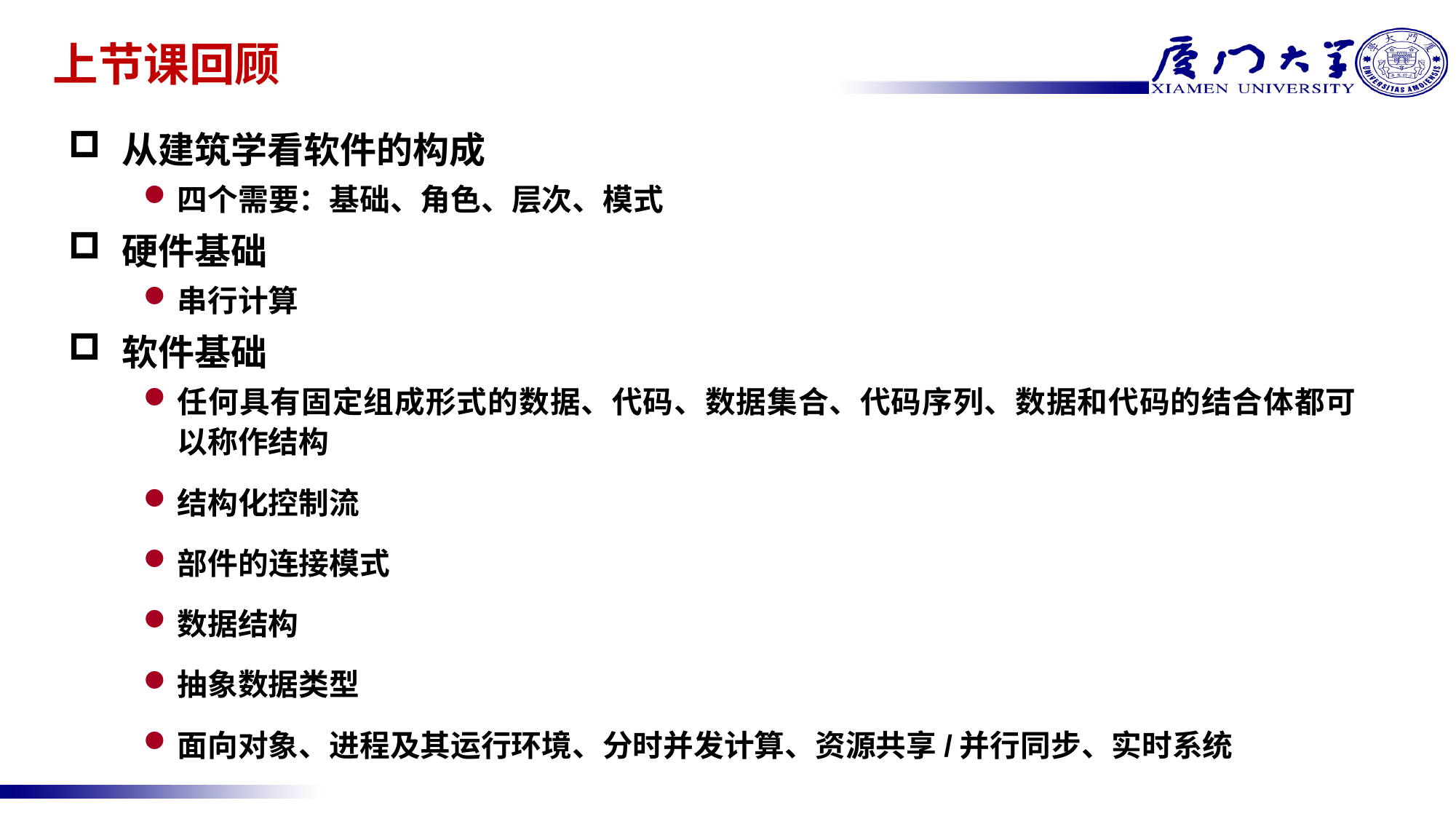

# 上节课回顾
从建筑学看软件的构成
四个需要：基础、角色、层次、模式
硬件基础
串行计算
软件基础
任何具有固定组成形式的数据、代码、数据集合、代码序列、数据和代码的结合体都可以称作结构
结构化控制流
部件的连接模式
数据结构
抽象数据类型
面向对象、进程及其运行环境、分时并发计算、资源共享/并行同步、实时系统